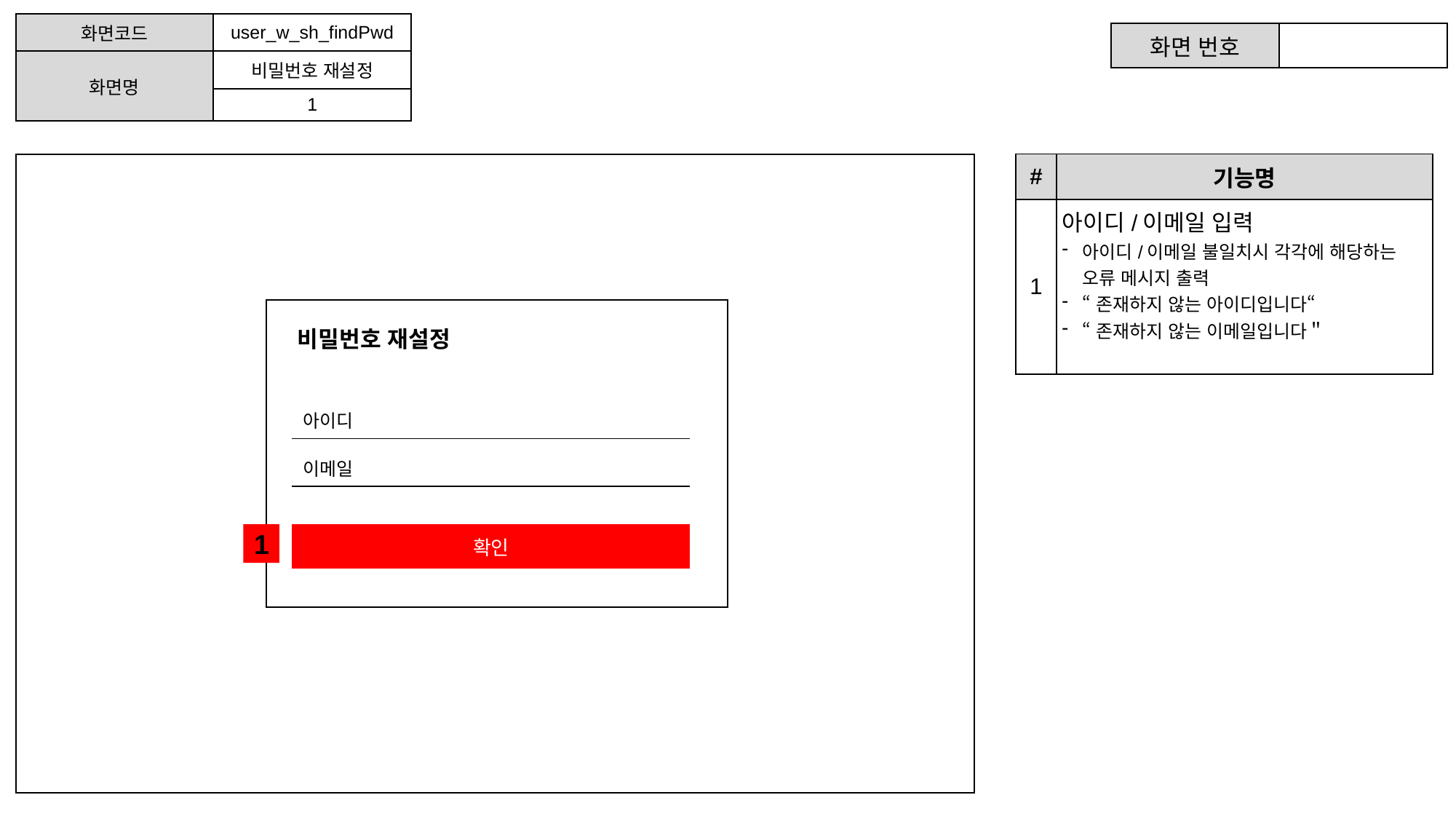

| 화면코드 | user\_w\_sh\_findPwd |
| --- | --- |
| 화면명 | 비밀번호 재설정 |
|  | 1 |
| 화면 번호 |  |
| --- | --- |

| # | 기능명 |
| --- | --- |
| 1 | 아이디/이메일 입력 아이디/이메일 불일치시 각각에 해당하는 오류 메시지 출력 “존재하지 않는 아이디입니다“ “존재하지 않는 이메일입니다＂ |

비밀번호 재설정
| 아이디 |
| --- |
| 이메일 |
| --- |
1
| 확인 |
| --- |